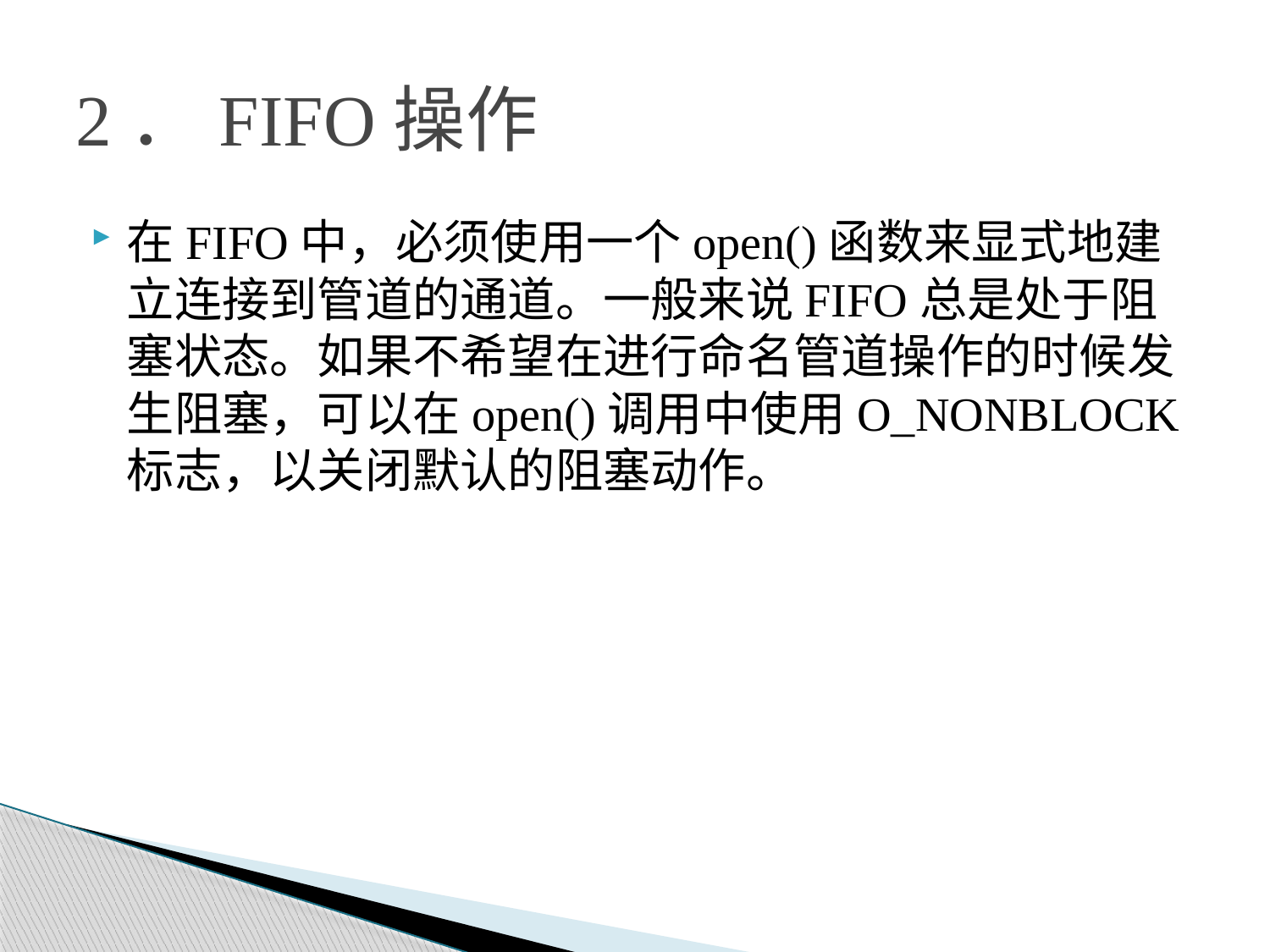

# 2．FIFO操作
在FIFO中，必须使用一个open()函数来显式地建立连接到管道的通道。一般来说FIFO总是处于阻塞状态。如果不希望在进行命名管道操作的时候发生阻塞，可以在open()调用中使用O_NONBLOCK标志，以关闭默认的阻塞动作。